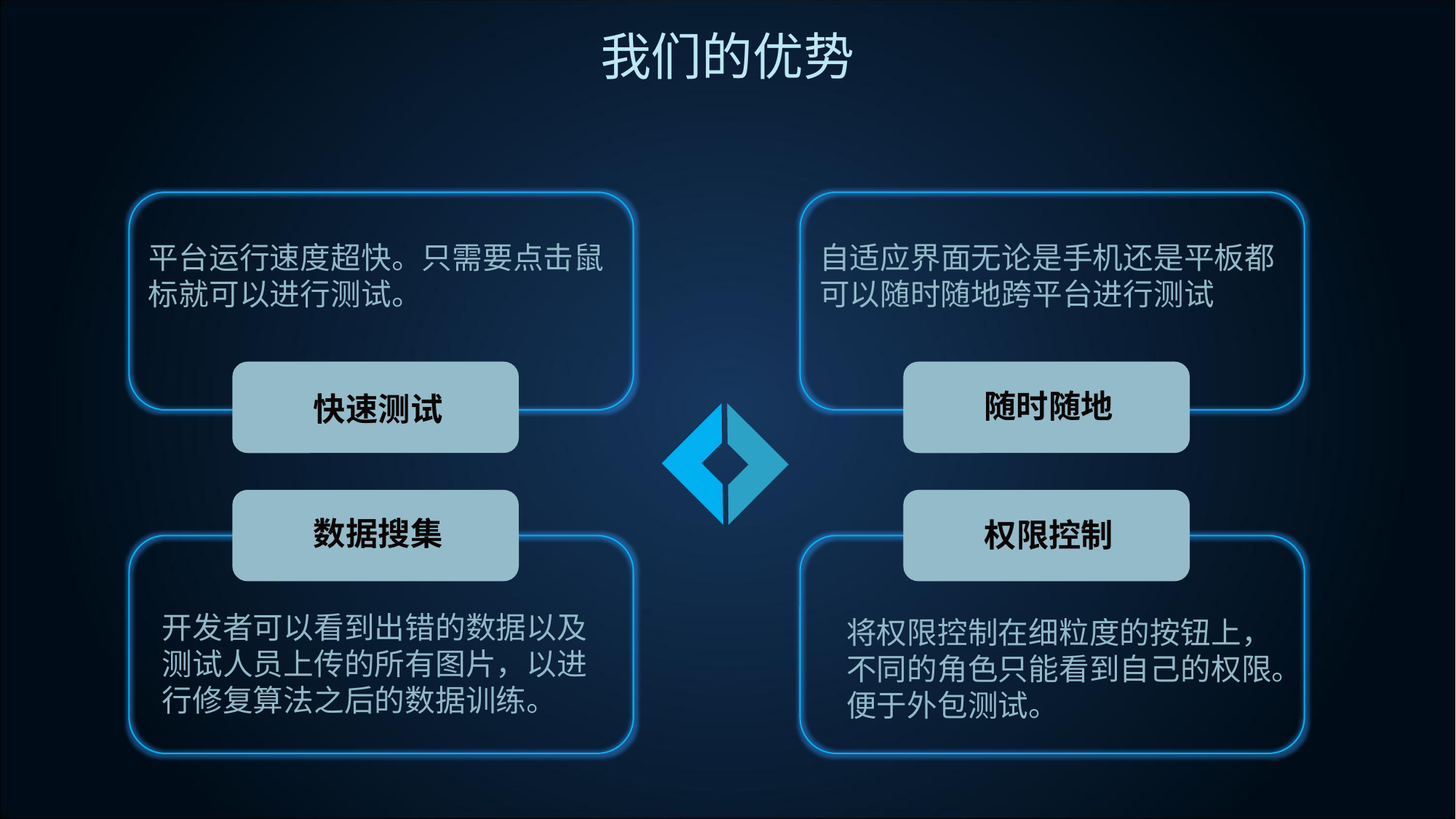

我们的优势

平台运行速度超快。只需要点击鼠标就可以进行测试。
自适应界面无论是手机还是平板都可以随时随地跨平台进行测试

快速测试

随时随地

数据搜集

权限控制

开发者可以看到出错的数据以及测试人员上传的所有图片，以进行修复算法之后的数据训练。
将权限控制在细粒度的按钮上，不同的角色只能看到自己的权限。便于外包测试。